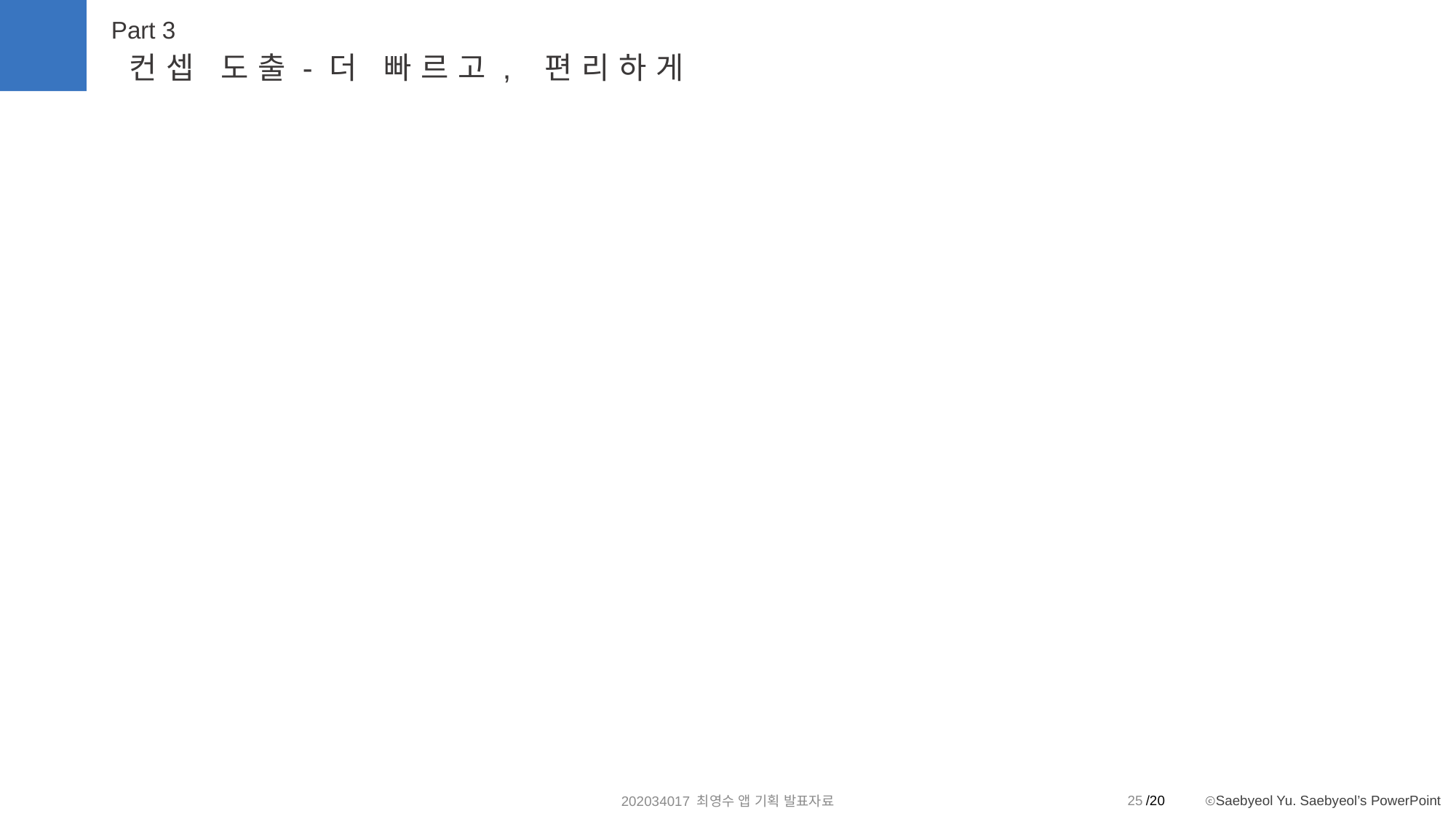

Part 3
컨셉 도출-더 빠르고, 편리하게
25
202034017 최영수 앱 기획 발표자료